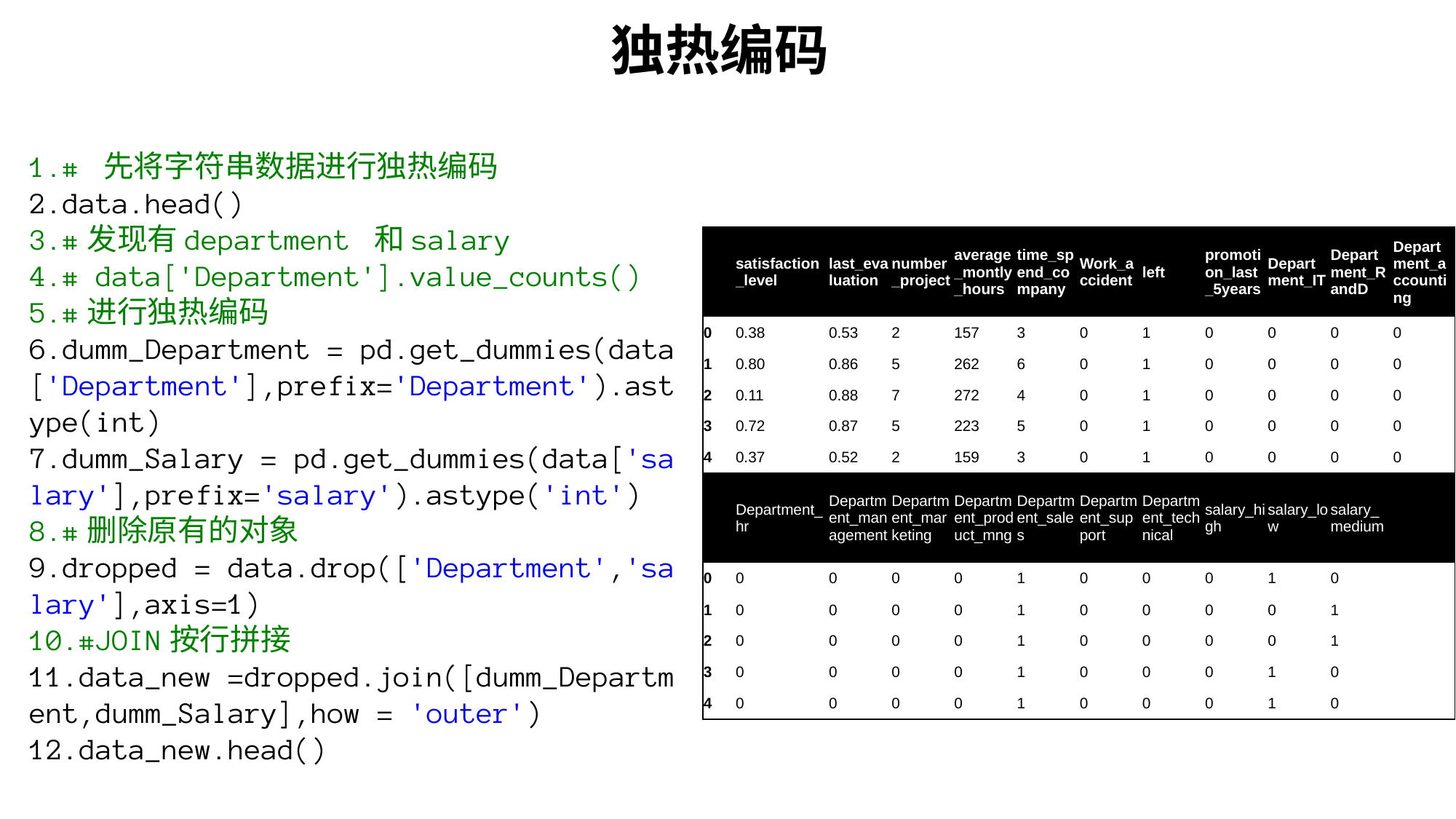

独热编码
# 先将字符串数据进行独热编码
data.head()
#发现有department 和salary
# data['Department'].value_counts()
#进行独热编码
dumm_Department = pd.get_dummies(data['Department'],prefix='Department').astype(int)
dumm_Salary = pd.get_dummies(data['salary'],prefix='salary').astype('int')
#删除原有的对象
dropped = data.drop(['Department','salary'],axis=1)
#JOIN按行拼接
data_new =dropped.join([dumm_Department,dumm_Salary],how = 'outer')
data_new.head()
|  | satisfaction\_level | last\_evaluation | number\_project | average\_montly\_hours | time\_spend\_company | Work\_accident | left | promotion\_last\_5years | Department\_IT | Department\_RandD | Department\_accounting |
| --- | --- | --- | --- | --- | --- | --- | --- | --- | --- | --- | --- |
| 0 | 0.38 | 0.53 | 2 | 157 | 3 | 0 | 1 | 0 | 0 | 0 | 0 |
| 1 | 0.80 | 0.86 | 5 | 262 | 6 | 0 | 1 | 0 | 0 | 0 | 0 |
| 2 | 0.11 | 0.88 | 7 | 272 | 4 | 0 | 1 | 0 | 0 | 0 | 0 |
| 3 | 0.72 | 0.87 | 5 | 223 | 5 | 0 | 1 | 0 | 0 | 0 | 0 |
| 4 | 0.37 | 0.52 | 2 | 159 | 3 | 0 | 1 | 0 | 0 | 0 | 0 |
|  | Department\_hr | Department\_management | Department\_marketing | Department\_product\_mng | Department\_sales | Department\_support | Department\_technical | salary\_high | salary\_low | salary\_medium |  |
| 0 | 0 | 0 | 0 | 0 | 1 | 0 | 0 | 0 | 1 | 0 |  |
| 1 | 0 | 0 | 0 | 0 | 1 | 0 | 0 | 0 | 0 | 1 |  |
| 2 | 0 | 0 | 0 | 0 | 1 | 0 | 0 | 0 | 0 | 1 |  |
| 3 | 0 | 0 | 0 | 0 | 1 | 0 | 0 | 0 | 1 | 0 |  |
| 4 | 0 | 0 | 0 | 0 | 1 | 0 | 0 | 0 | 1 | 0 |  |